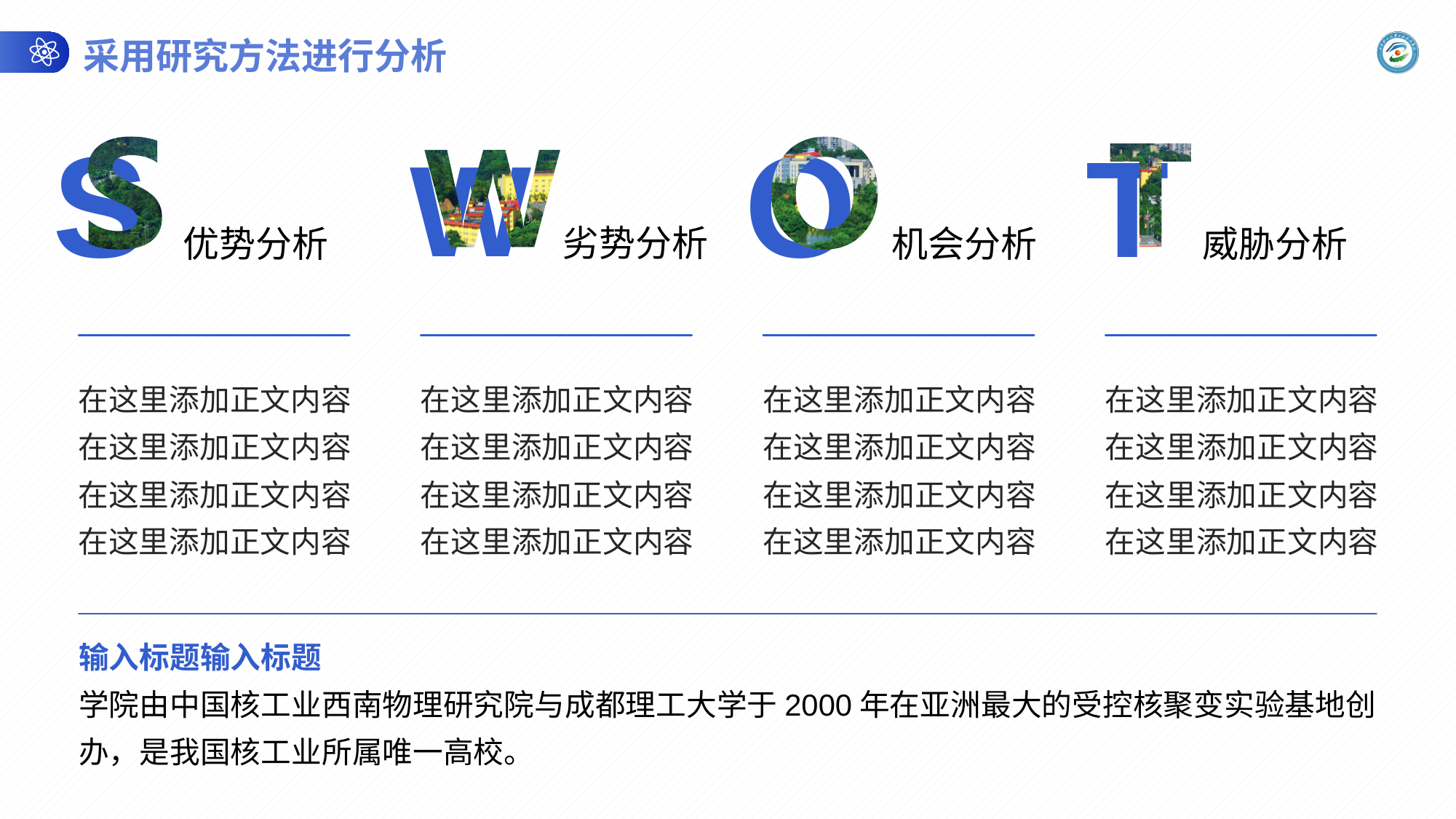

采用研究方法进行分析
S优势分析
O机会分析
T威胁分析
W劣势分析

在这里添加正文内容
在这里添加正文内容
在这里添加正文内容
在这里添加正文内容
在这里添加正文内容
在这里添加正文内容
在这里添加正文内容
在这里添加正文内容
在这里添加正文内容
在这里添加正文内容
在这里添加正文内容
在这里添加正文内容
在这里添加正文内容
在这里添加正文内容
在这里添加正文内容
在这里添加正文内容
输入标题输入标题
学院由中国核工业西南物理研究院与成都理工大学于2000年在亚洲最大的受控核聚变实验基地创办，是我国核工业所属唯一高校。